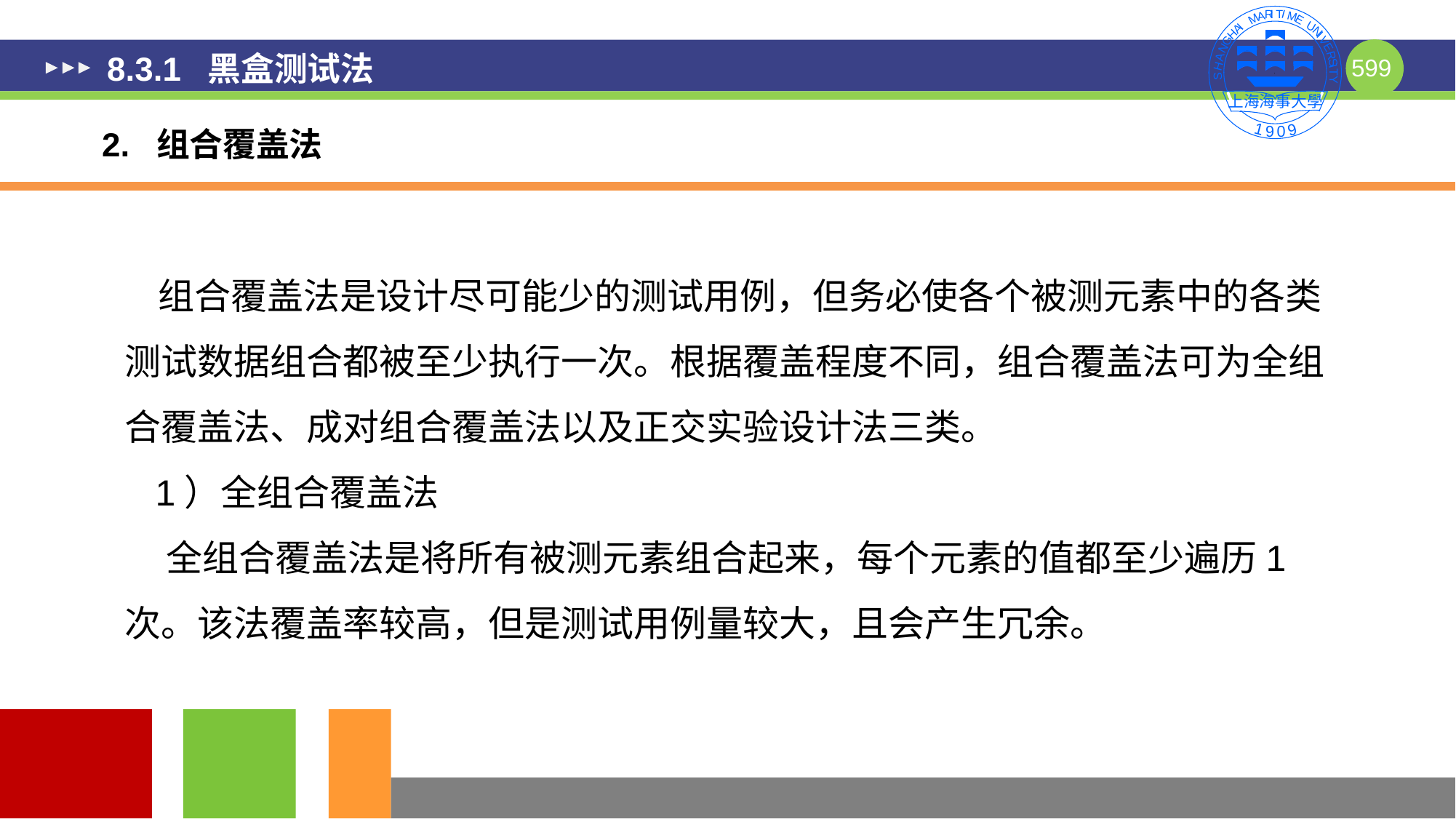

# 8.3.1  黑盒测试法
2.  组合覆盖法

   组合覆盖法是设计尽可能少的测试用例，但务必使各个被测元素中的各类测试数据组合都被至少执行一次。根据覆盖程度不同，组合覆盖法可为全组合覆盖法、成对组合覆盖法以及正交实验设计法三类。
   1）全组合覆盖法
    全组合覆盖法是将所有被测元素组合起来，每个元素的值都至少遍历1次。该法覆盖率较高，但是测试用例量较大，且会产生冗余。

599